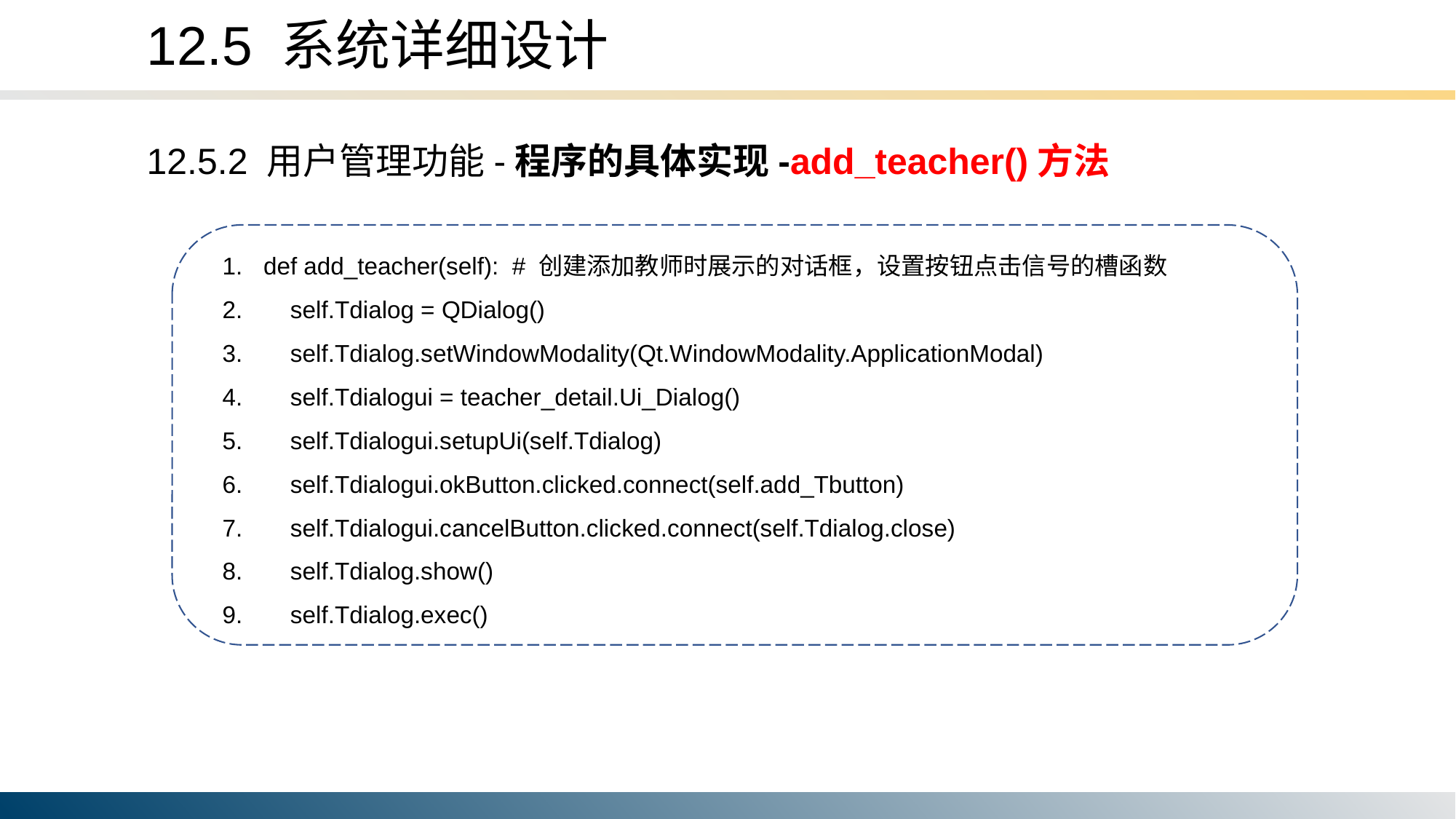

12.5 系统详细设计
12.5.2 用户管理功能-程序的具体实现-add_teacher()方法

def add_teacher(self):  # 创建添加教师时展示的对话框，设置按钮点击信号的槽函数
    self.Tdialog = QDialog()
    self.Tdialog.setWindowModality(Qt.WindowModality.ApplicationModal)
    self.Tdialogui = teacher_detail.Ui_Dialog()
    self.Tdialogui.setupUi(self.Tdialog)
    self.Tdialogui.okButton.clicked.connect(self.add_Tbutton)
    self.Tdialogui.cancelButton.clicked.connect(self.Tdialog.close)
    self.Tdialog.show()
    self.Tdialog.exec()